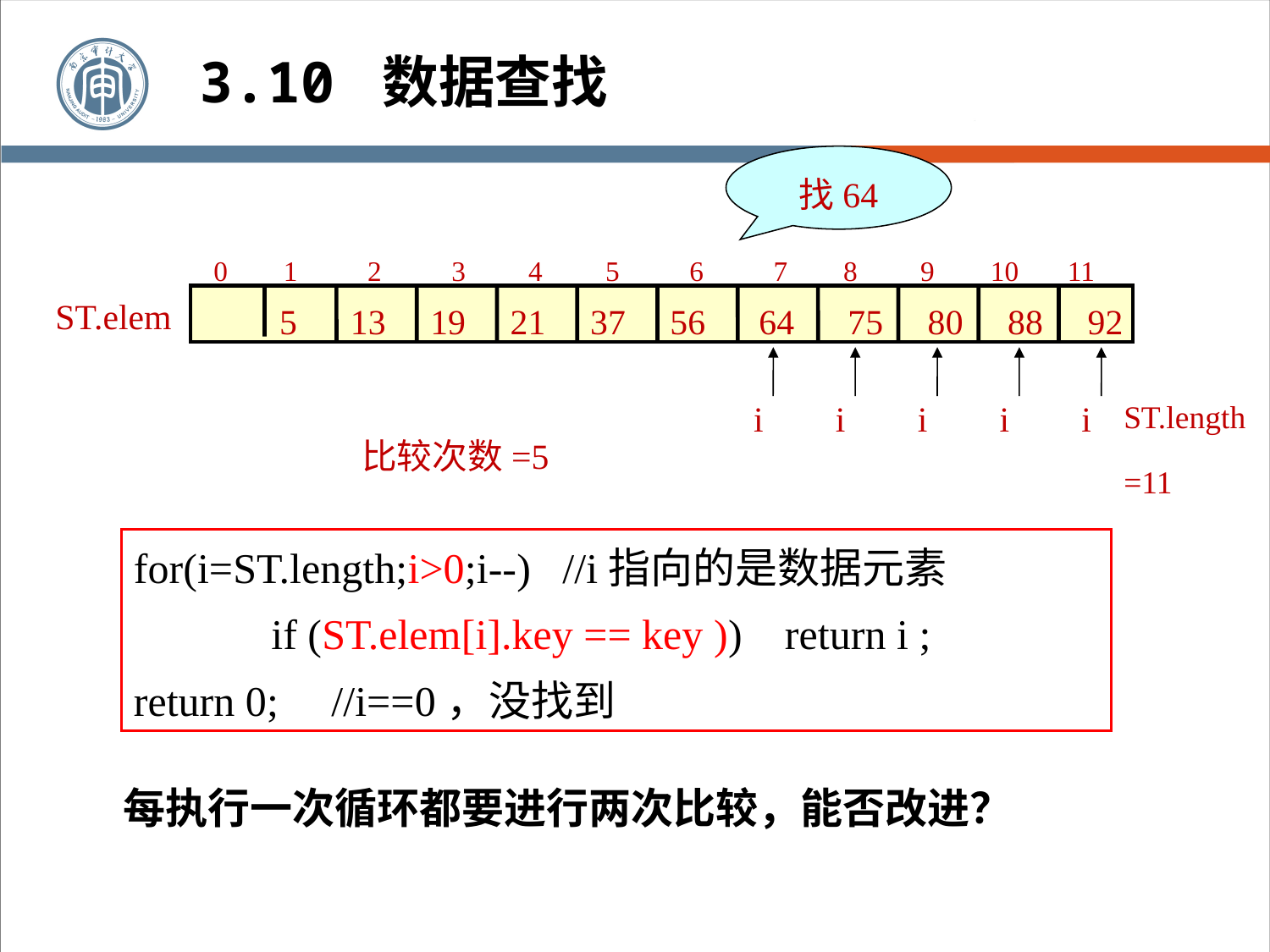

3.10 数据查找
找64
0        1          2          3         4         5          6          7        8         9        10       11

         5      13     19     21     37     56      64      75     80     88     92
ST.elem

i

i

i

i

i
ST.length
=11
比较次数=5
for(i=ST.length;i>0;i--)   //i指向的是数据元素
             if (ST.elem[i].key == key ))    return i ;
return 0;     //i==0，没找到
每执行一次循环都要进行两次比较，能否改进？